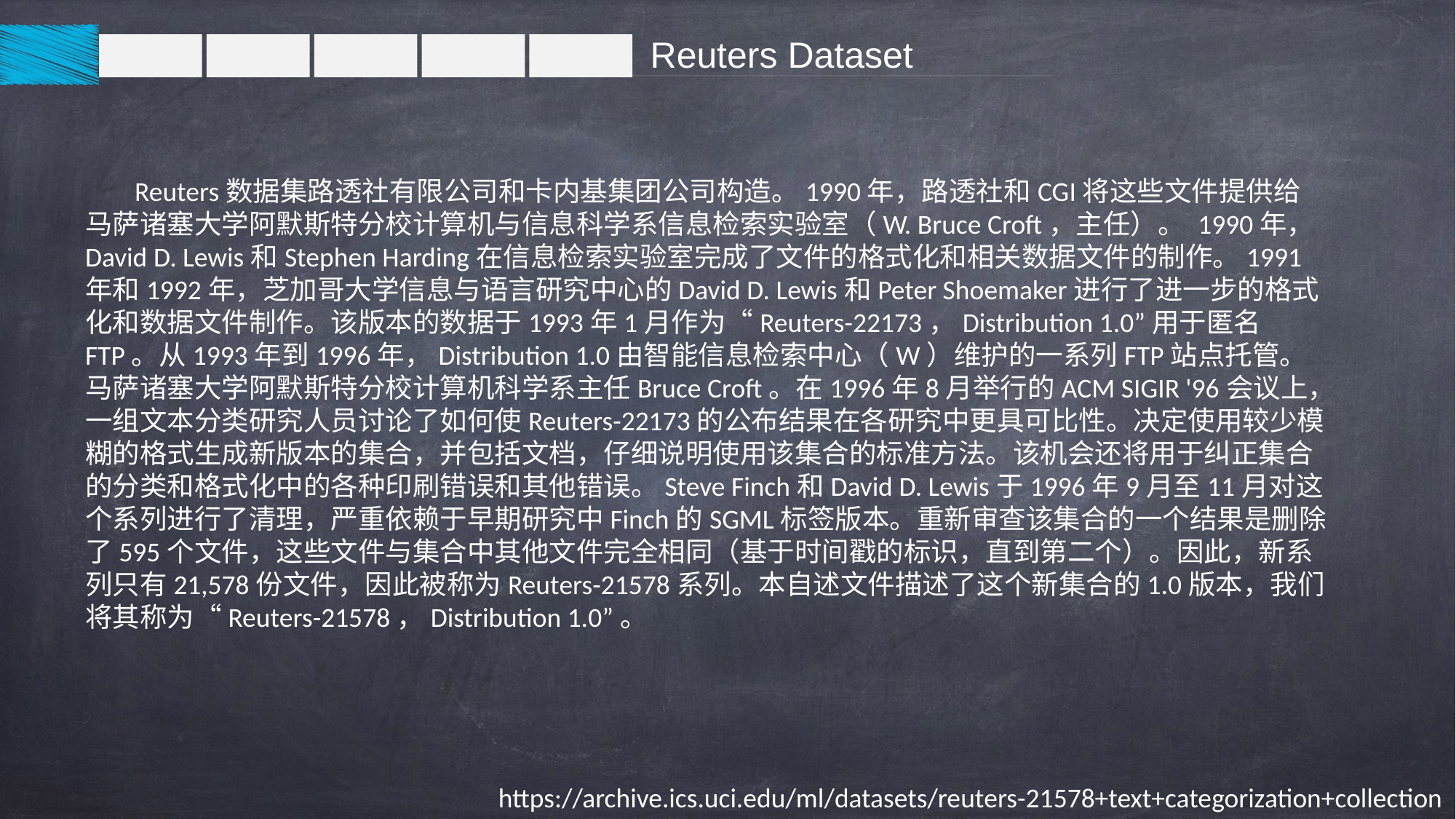

Reuters Dataset

        Reuters数据集路透社有限公司和卡内基集团公司构造。1990年，路透社和CGI将这些文件提供给马萨诸塞大学阿默斯特分校计算机与信息科学系信息检索实验室（W. Bruce Croft，主任）。 1990年，David D. Lewis和Stephen Harding在信息检索实验室完成了文件的格式化和相关数据文件的制作。1991年和1992年，芝加哥大学信息与语言研究中心的David D. Lewis和Peter Shoemaker进行了进一步的格式化和数据文件制作。该版本的数据于1993年1月作为“Reuters-22173，Distribution 1.0”用于匿名FTP。从1993年到1996年，Distribution 1.0由智能信息检索中心（W）维护的一系列FTP站点托管。马萨诸塞大学阿默斯特分校计算机科学系主任Bruce Croft。在1996年8月举行的ACM SIGIR '96会议上，一组文本分类研究人员讨论了如何使Reuters-22173的公布结果在各研究中更具可比性。决定使用较少模糊的格式生成新版本的集合，并包括文档，仔细说明使用该集合的标准方法。该机会还将用于纠正集合的分类和格式化中的各种印刷错误和其他错误。Steve Finch和David D. Lewis于1996年9月至11月对这个系列进行了清理，严重依赖于早期研究中Finch的SGML标签版本。重新审查该集合的一个结果是删除了595个文件，这些文件与集合中其他文件完全相同（基于时间戳的标识，直到第二个）。因此，新系列只有21,578份文件，因此被称为Reuters-21578系列。本自述文件描述了这个新集合的1.0版本，我们将其称为“Reuters-21578，Distribution 1.0”。
https://archive.ics.uci.edu/ml/datasets/reuters-21578+text+categorization+collection